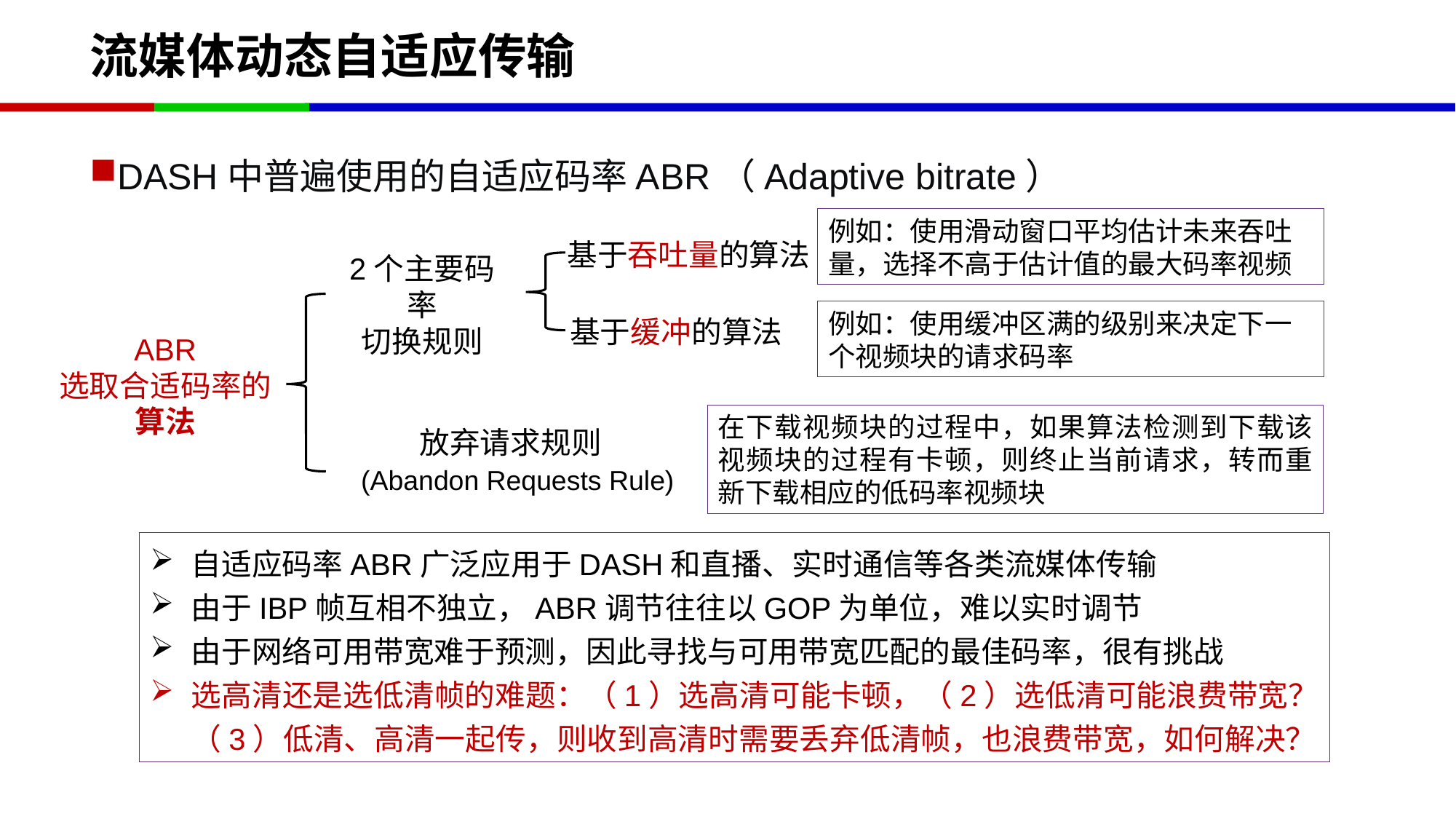

# 流媒体动态自适应传输
DASH中普遍使用的自适应码率ABR（Adaptive bitrate）
例如：使用滑动窗口平均估计未来吞吐量，选择不高于估计值的最大码率视频
基于吞吐量的算法
2个主要码率
切换规则

例如：使用缓冲区满的级别来决定下一个视频块的请求码率
基于缓冲的算法
ABR
选取合适码率的算法
在下载视频块的过程中，如果算法检测到下载该视频块的过程有卡顿，则终止当前请求，转而重新下载相应的低码率视频块
放弃请求规则
 (Abandon Requests Rule)
自适应码率ABR广泛应用于DASH和直播、实时通信等各类流媒体传输
由于IBP帧互相不独立，ABR调节往往以GOP为单位，难以实时调节
由于网络可用带宽难于预测，因此寻找与可用带宽匹配的最佳码率，很有挑战
选高清还是选低清帧的难题：（1）选高清可能卡顿，（2）选低清可能浪费带宽？（3）低清、高清一起传，则收到高清时需要丢弃低清帧，也浪费带宽，如何解决？
164